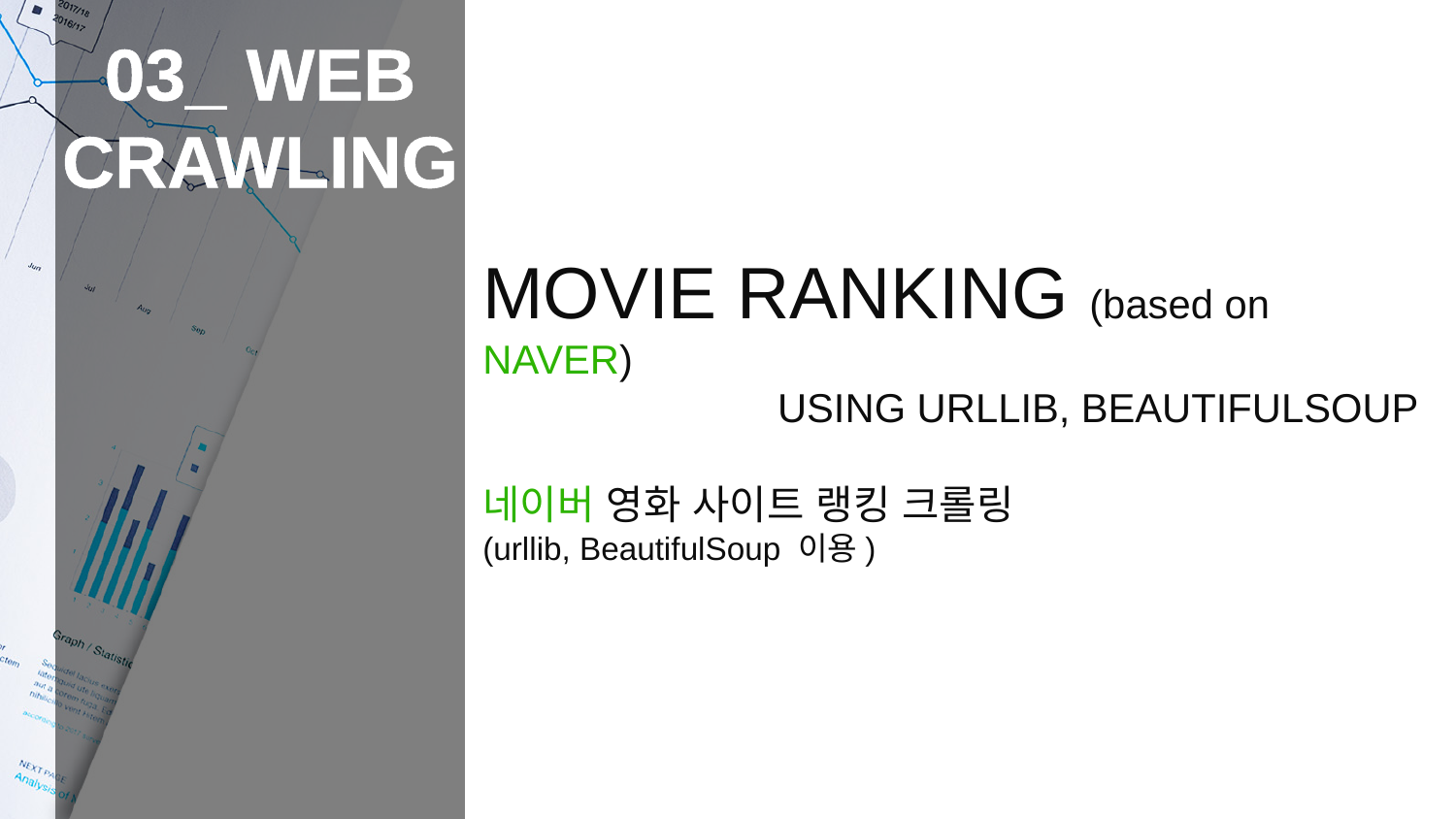

03_ WEB CRAWLING
MOVIE RANKING (based on NAVER)
USING URLLIB, BEAUTIFULSOUP

네이버 영화 사이트 랭킹 크롤링
(urllib, BeautifulSoup 이용)